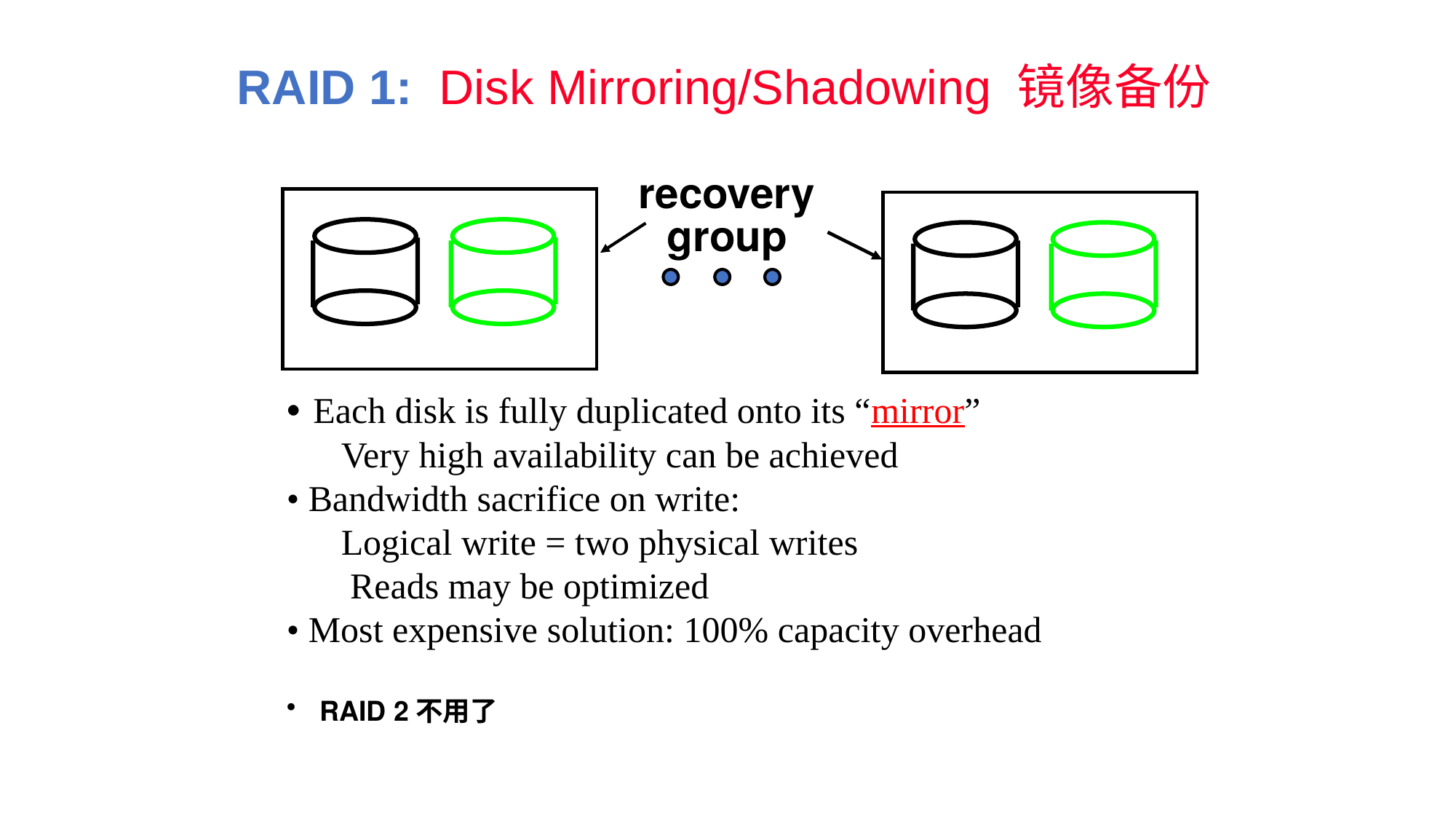

# RAID 1:  Disk Mirroring/Shadowing 镜像备份
recovery
group

• Each disk is fully duplicated onto its “mirror”
      Very high availability can be achieved
• Bandwidth sacrifice on write:
      Logical write = two physical writes
       Reads may be optimized
• Most expensive solution: 100% capacity overhead

 RAID 2不用了